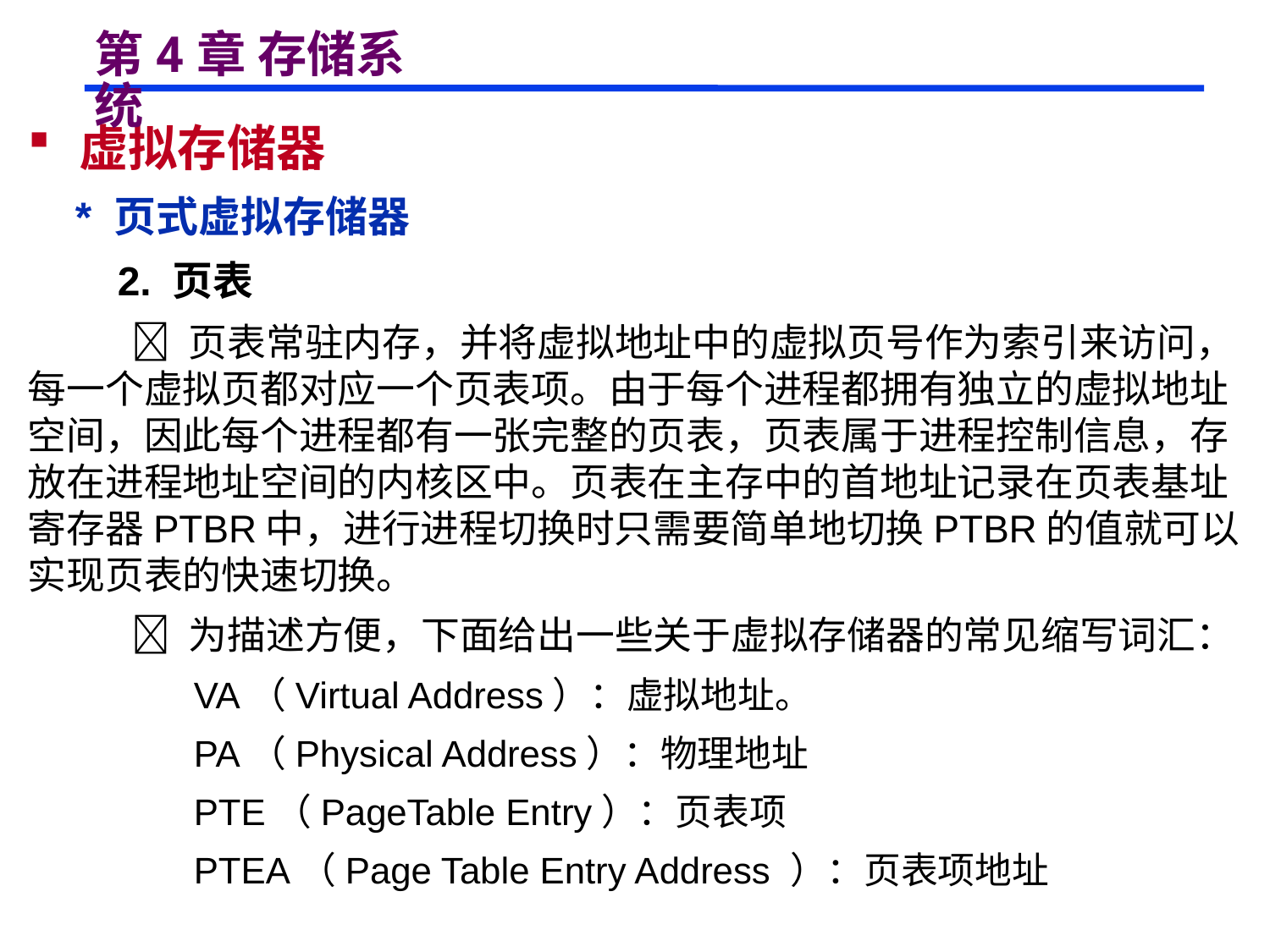

# 第4章 存储系统
 虚拟存储器
    * 页式虚拟存储器
        2. 页表
            • 页表常驻内存，并将虚拟地址中的虚拟页号作为索引来访问，每一个虚拟页都对应一个页表项。由于每个进程都拥有独立的虚拟地址空间，因此每个进程都有一张完整的页表，页表属于进程控制信息，存放在进程地址空间的内核区中。页表在主存中的首地址记录在页表基址寄存器PTBR中，进行进程切换时只需要简单地切换PTBR的值就可以实现页表的快速切换。
            • 为描述方便，下面给出一些关于虚拟存储器的常见缩写词汇：
                VA（Virtual Address）：虚拟地址。
                PA（Physical Address）：物理地址
                PTE（PageTable Entry）：页表项
                PTEA（Page Table Entry Address ）：页表项地址